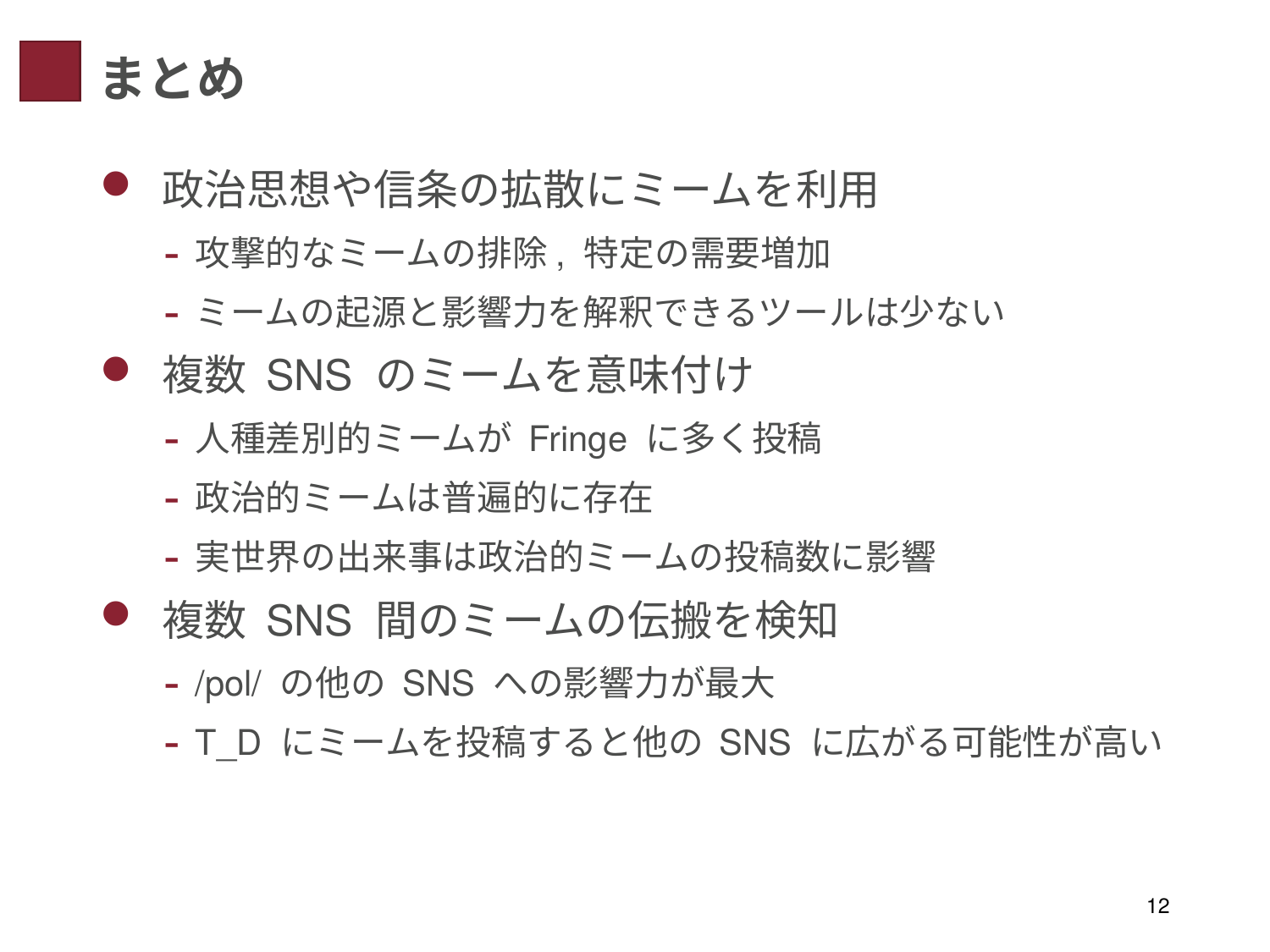

# まとめ
 政治思想や信条の拡散にミームを利用
攻撃的なミームの排除, 特定の需要増加
ミームの起源と影響力を解釈できるツールは少ない
 複数 SNS のミームを意味付け
人種差別的ミームが Fringe に多く投稿
政治的ミームは普遍的に存在
実世界の出来事は政治的ミームの投稿数に影響
 複数 SNS 間のミームの伝搬を検知
/pol/ の他の SNS への影響力が最大
T_D にミームを投稿すると他の SNS に広がる可能性が高い

12